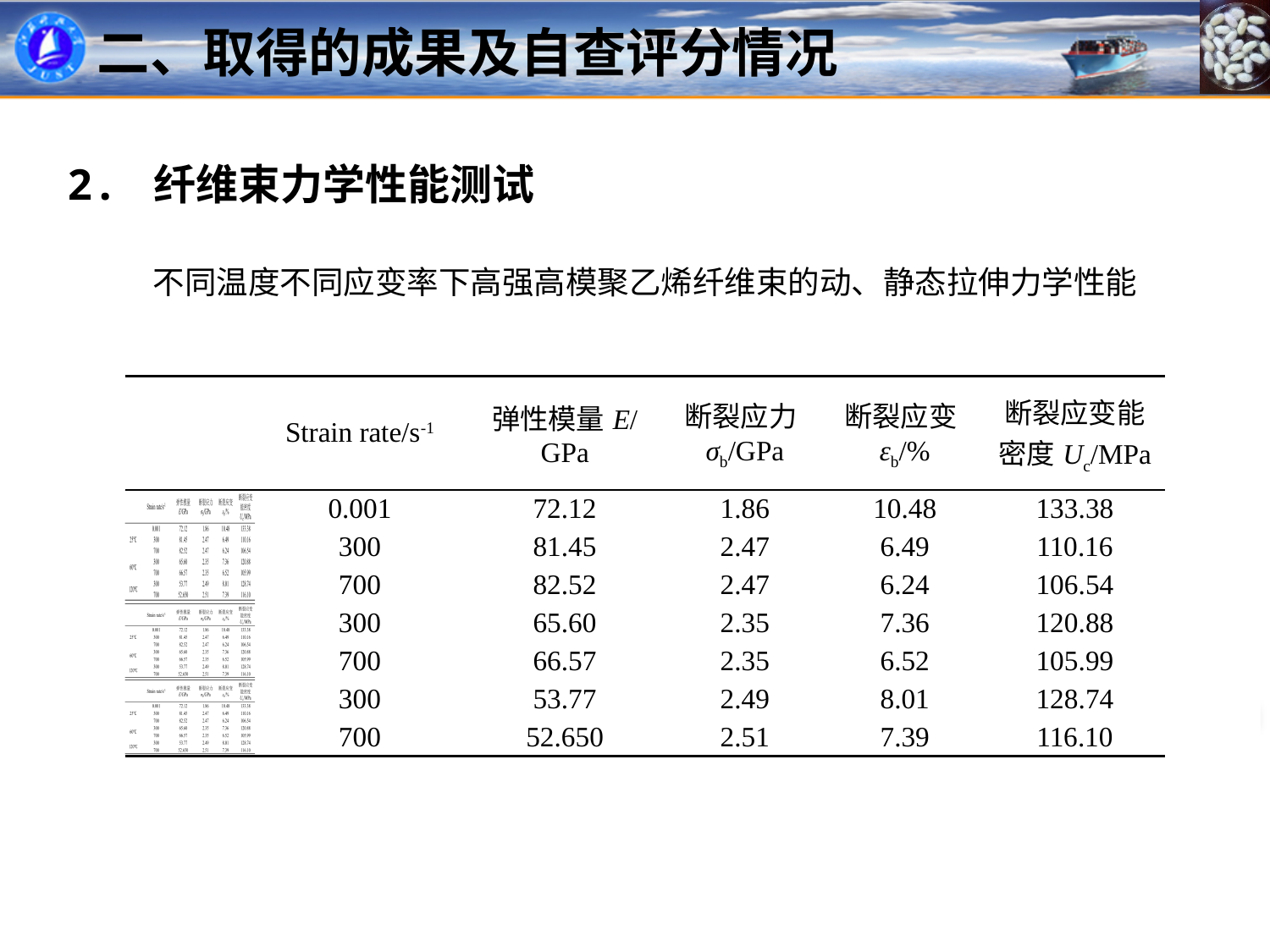

二、取得的成果及自查评分情况
2. 纤维束力学性能测试
不同温度不同应变率下高强高模聚乙烯纤维束的动、静态拉伸力学性能
|  | Strain rate/s-1 | 弹性模量E/GPa | 断裂应力σb/GPa | 断裂应变εb/% | 断裂应变能密度Uc/MPa |
| --- | --- | --- | --- | --- | --- |
|  | 0.001 | 72.12 | 1.86 | 10.48 | 133.38 |
|  | 300 | 81.45 | 2.47 | 6.49 | 110.16 |
|  | 700 | 82.52 | 2.47 | 6.24 | 106.54 |
|  | 300 | 65.60 | 2.35 | 7.36 | 120.88 |
|  | 700 | 66.57 | 2.35 | 6.52 | 105.99 |
|  | 300 | 53.77 | 2.49 | 8.01 | 128.74 |
|  | 700 | 52.650 | 2.51 | 7.39 | 116.10 |